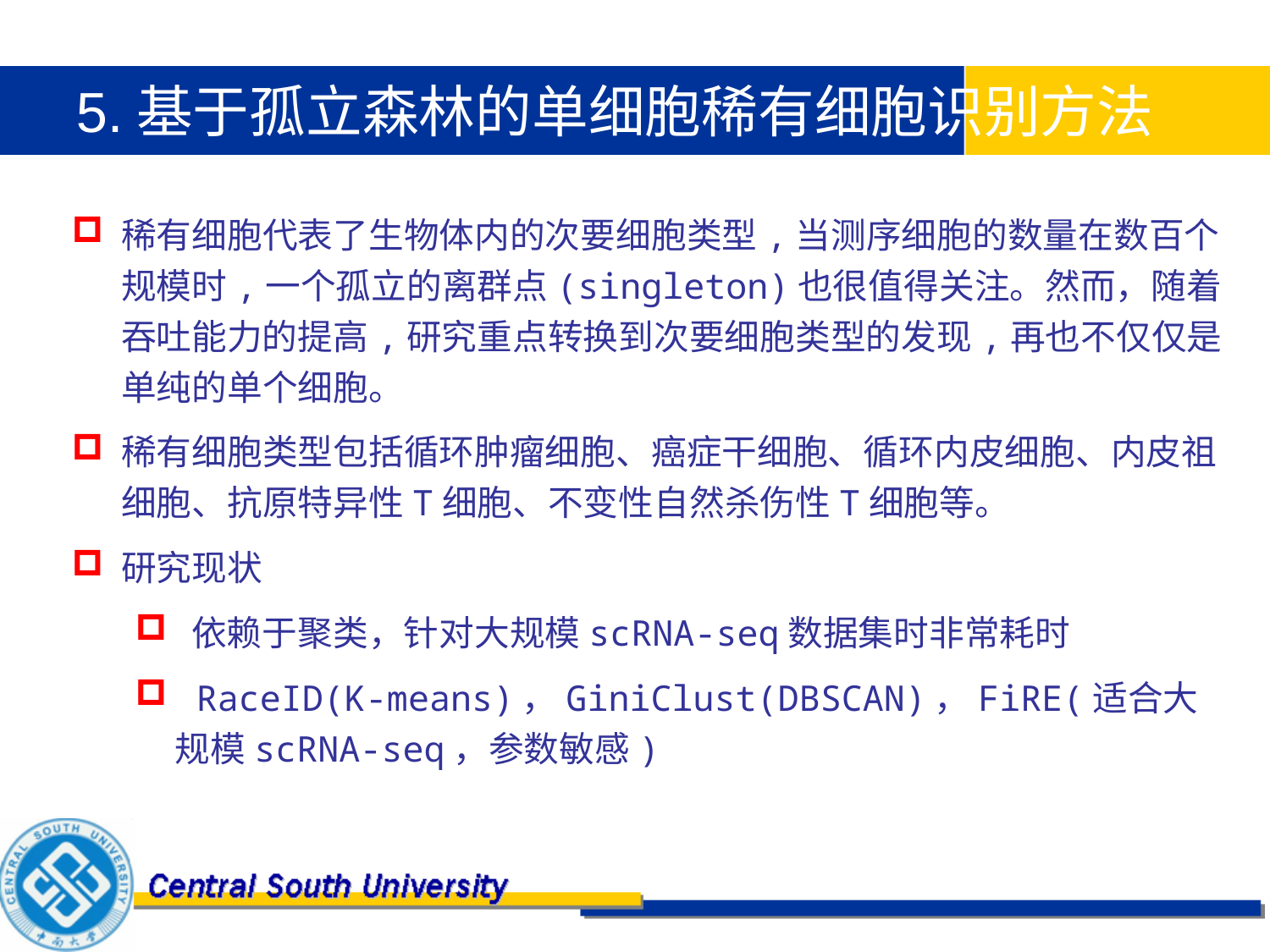

5.基于孤立森林的单细胞稀有细胞识别方法
稀有细胞代表了生物体内的次要细胞类型,当测序细胞的数量在数百个规模时,一个孤立的离群点(singleton)也很值得关注。然而，随着吞吐能力的提高,研究重点转换到次要细胞类型的发现,再也不仅仅是单纯的单个细胞。
稀有细胞类型包括循环肿瘤细胞、癌症干细胞、循环内皮细胞、内皮祖细胞、抗原特异性T细胞、不变性自然杀伤性T细胞等。
研究现状
 依赖于聚类，针对大规模scRNA-seq数据集时非常耗时
 RaceID(K-means)，GiniClust(DBSCAN)，FiRE(适合大规模scRNA-seq，参数敏感)